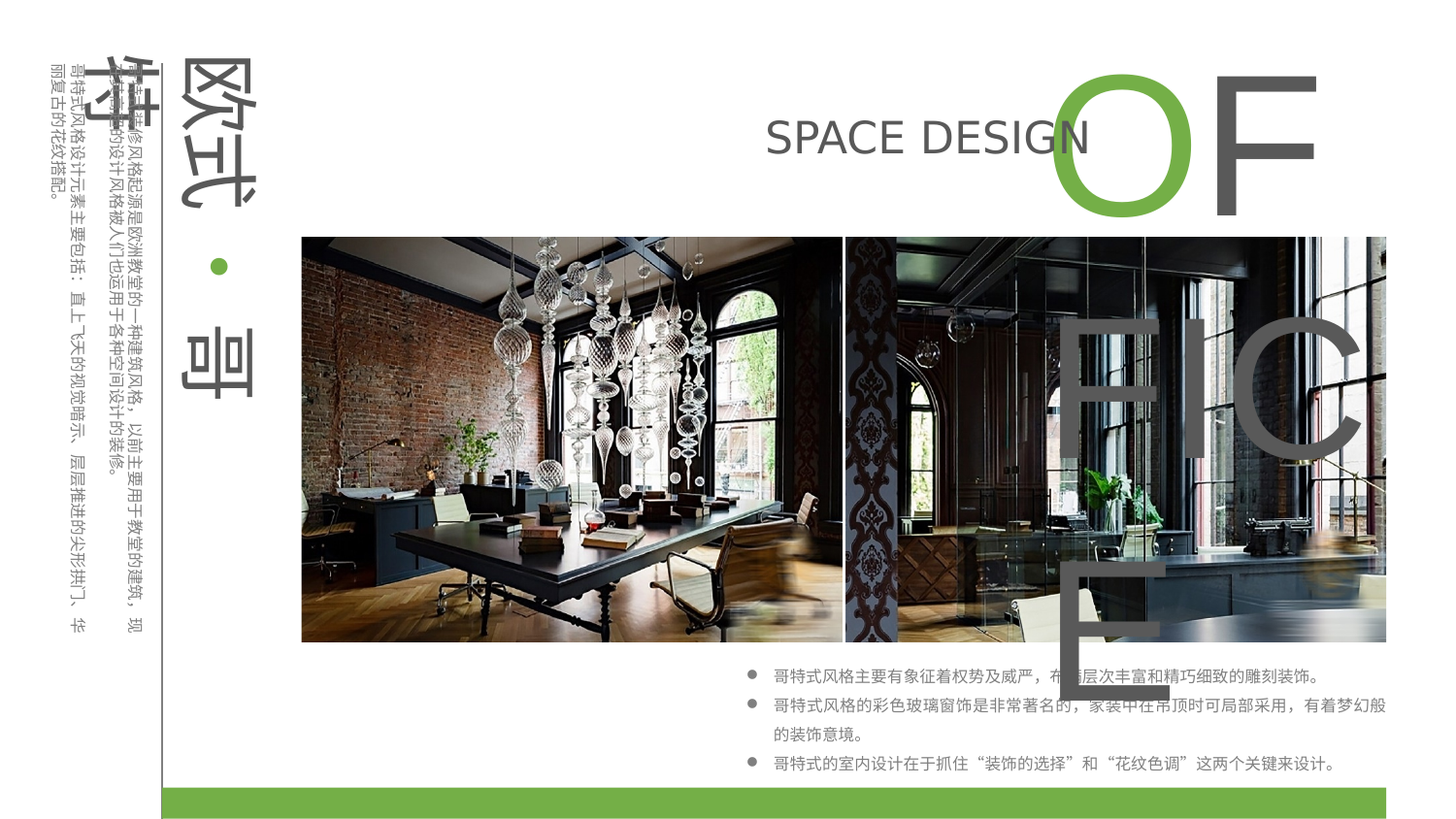

OFFICE
欧式 • 哥特
哥特式装修风格起源是欧洲教堂的一种建筑风格，以前主要用于教堂的建筑，现在其高超的设计风格被人们也运用于各种空间设计的装修。

哥特式风格设计元素主要包括：直上飞天的视觉暗示、层层推进的尖形拱门、华丽复古的花纹搭配。
SPACE DESIGN

哥特式风格主要有象征着权势及威严，布满层次丰富和精巧细致的雕刻装饰。
哥特式风格的彩色玻璃窗饰是非常著名的，家装中在吊顶时可局部采用，有着梦幻般的装饰意境。
哥特式的室内设计在于抓住“装饰的选择”和“花纹色调”这两个关键来设计。